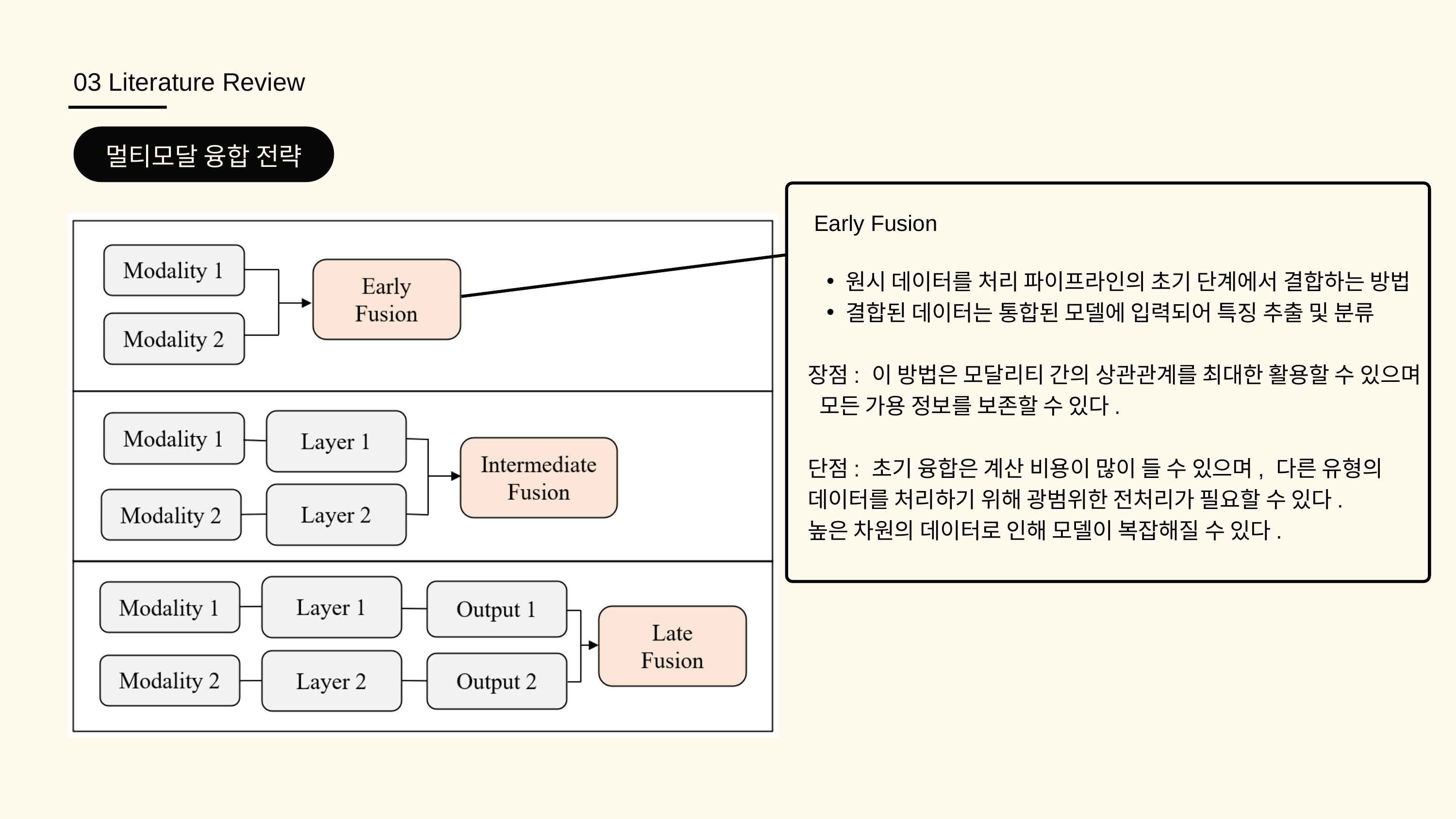

03 Literature Review

멀티모달 융합 전략

Early Fusion

원시 데이터를 처리 파이프라인의 초기 단계에서 결합하는 방법
결합된 데이터는 통합된 모델에 입력되어 특징 추출 및 분류

장점: 이 방법은 모달리티 간의 상관관계를 최대한 활용할 수 있으며, 모든 가용 정보를 보존할 수 있다.

단점: 초기 융합은 계산 비용이 많이 들 수 있으며, 다른 유형의 데이터를 처리하기 위해 광범위한 전처리가 필요할 수 있다.
높은 차원의 데이터로 인해 모델이 복잡해질 수 있다.